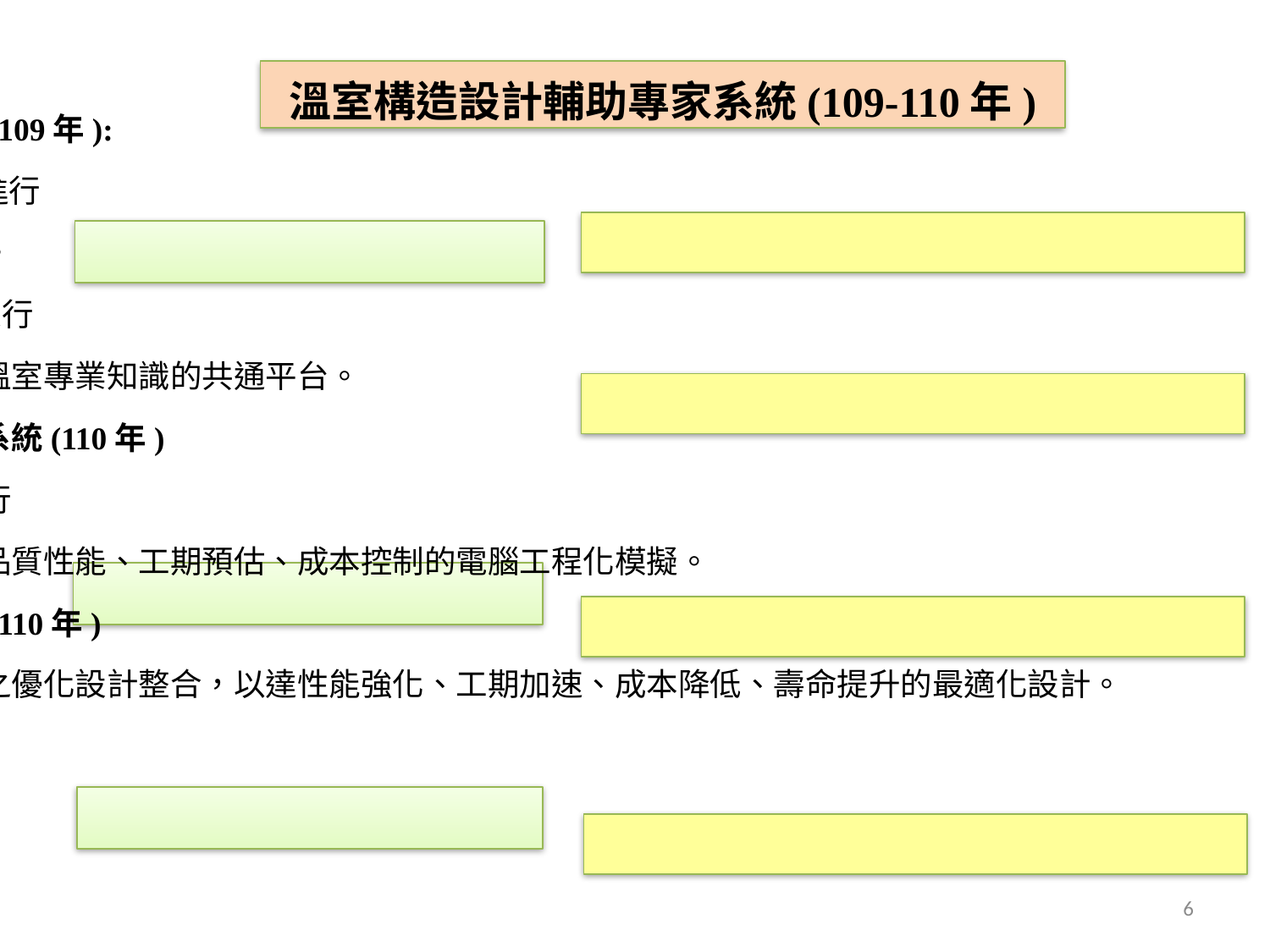

溫室構造設計輔助專家系統(109-110年)
1.溫室構造設計技術子專家系統(109年):
   此系統提供專家、知識工程師進行
溫室專業技術資料與知識庫建立。
  提供農民、溫室業者、設計者進行
溫室技術諮詢與經驗收集，建立溫室專業知識的共通平台。
2.溫室構造總體規劃設計子專家系統(110年)
提供農民、溫室業者、設計者進行
溫室總體規劃之設計整合，以達品質性能、工期預估、成本控制的電腦工程化模擬。
3.溫室構造設計優化子專家系統(110年)
提供溫室業者、設計者進行溫室之優化設計整合，以達性能強化、工期加速、成本降低、壽命提升的最適化設計。

6